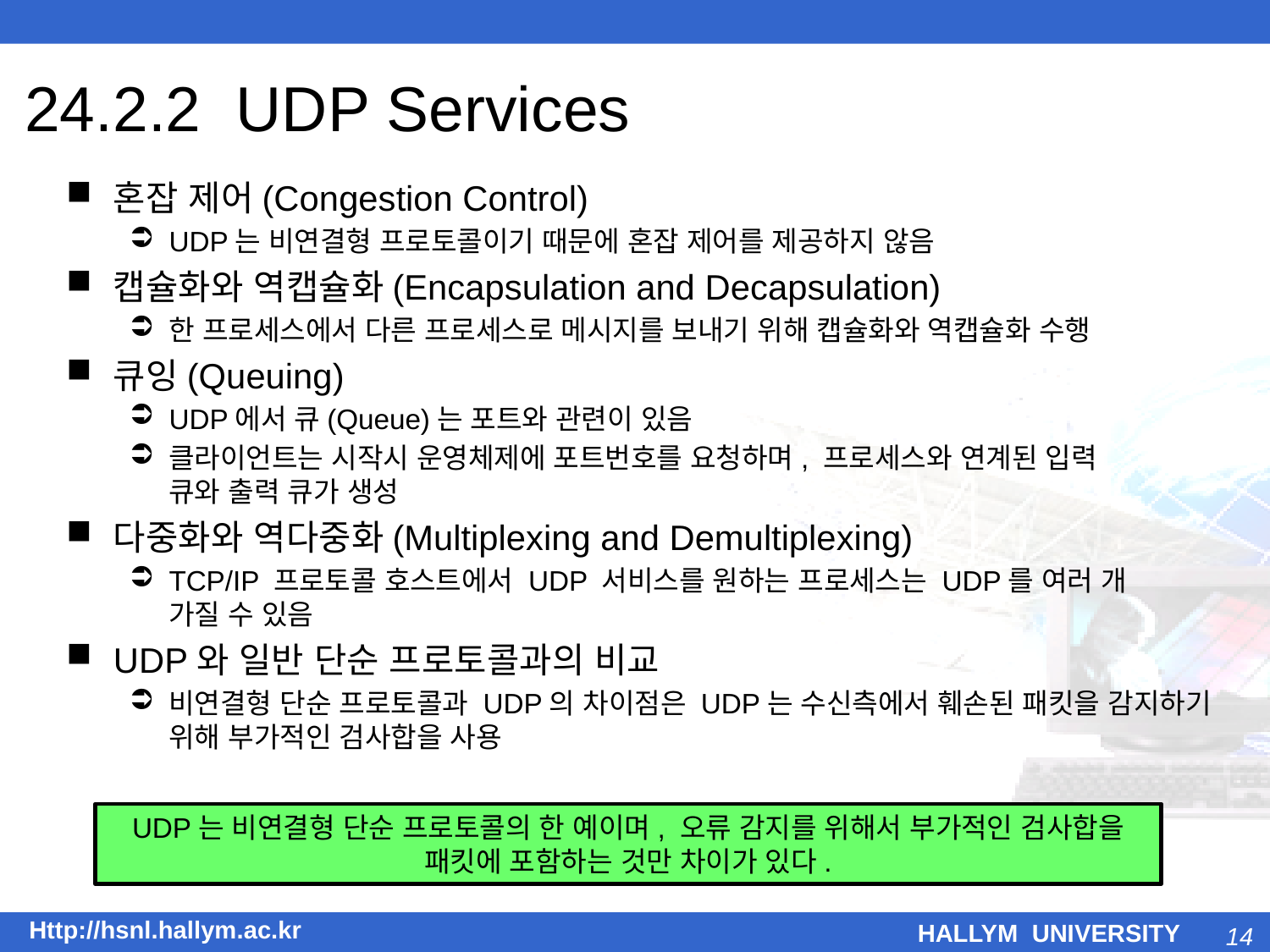

# 24.2.2  UDP Services
혼잡 제어(Congestion Control)
UDP는 비연결형 프로토콜이기 때문에 혼잡 제어를 제공하지 않음
캡슐화와 역캡슐화(Encapsulation and Decapsulation)
한 프로세스에서 다른 프로세스로 메시지를 보내기 위해 캡슐화와 역캡슐화 수행
큐잉(Queuing)
UDP에서 큐(Queue)는 포트와 관련이 있음
클라이언트는 시작시 운영체제에 포트번호를 요청하며, 프로세스와 연계된 입력
큐와 출력 큐가 생성
다중화와 역다중화(Multiplexing and Demultiplexing)
TCP/IP 프로토콜 호스트에서 UDP 서비스를 원하는 프로세스는 UDP를 여러 개
가질 수 있음
UDP와 일반 단순 프로토콜과의 비교
비연결형 단순 프로토콜과 UDP의 차이점은 UDP는 수신측에서 훼손된 패킷을 감지하기 위해 부가적인 검사합을 사용
UDP는 비연결형 단순 프로토콜의 한 예이며, 오류 감지를 위해서 부가적인 검사합을 패킷에 포함하는 것만 차이가 있다.
14